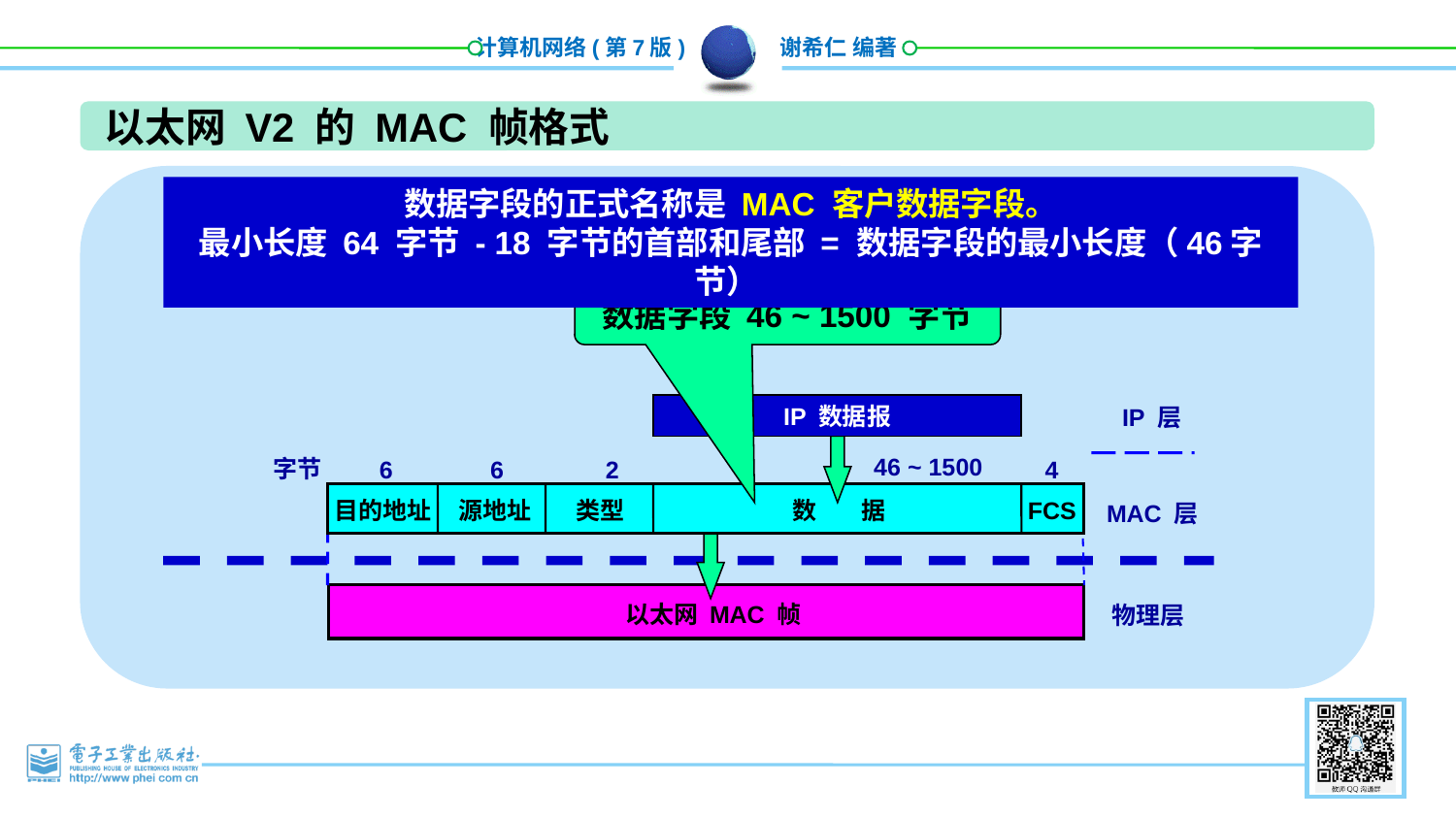

以太网 V2 的 MAC 帧格式

数据字段的正式名称是 MAC 客户数据字段。
最小长度 64 字节 - 18 字节的首部和尾部 = 数据字段的最小长度（46字节）
数据字段 46 ~ 1500 字节
IP 数据报

IP 层
46 ~ 1500
字节
6
6
2
4

目的地址
源地址
类型
数        据
FCS
MAC 层

以太网 MAC 帧
物理层